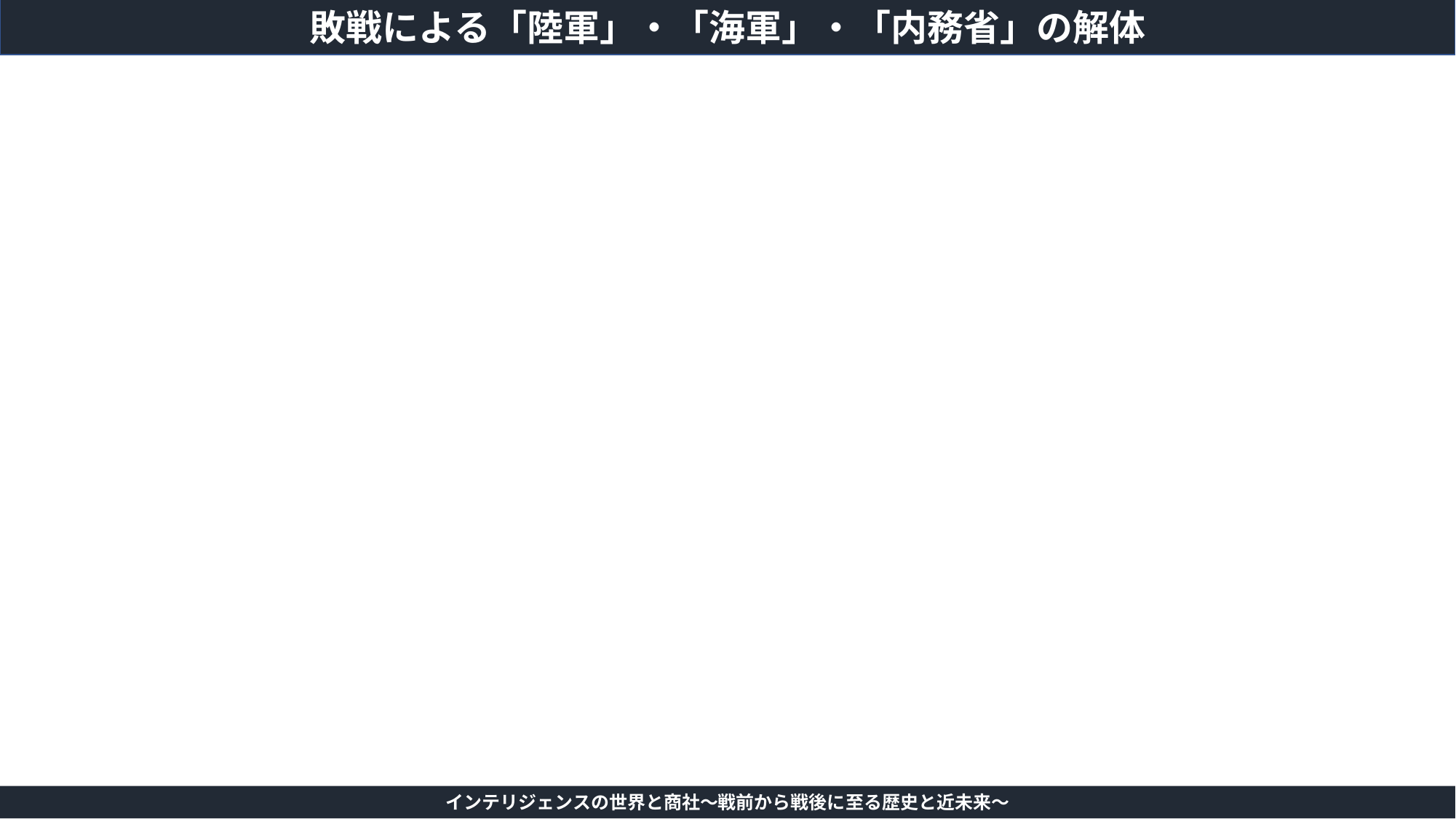

敗戦による「陸軍」・「海軍」・「内務省」の解体
インテリジェンスの世界と商社～戦前から戦後に至る歴史と近未来～